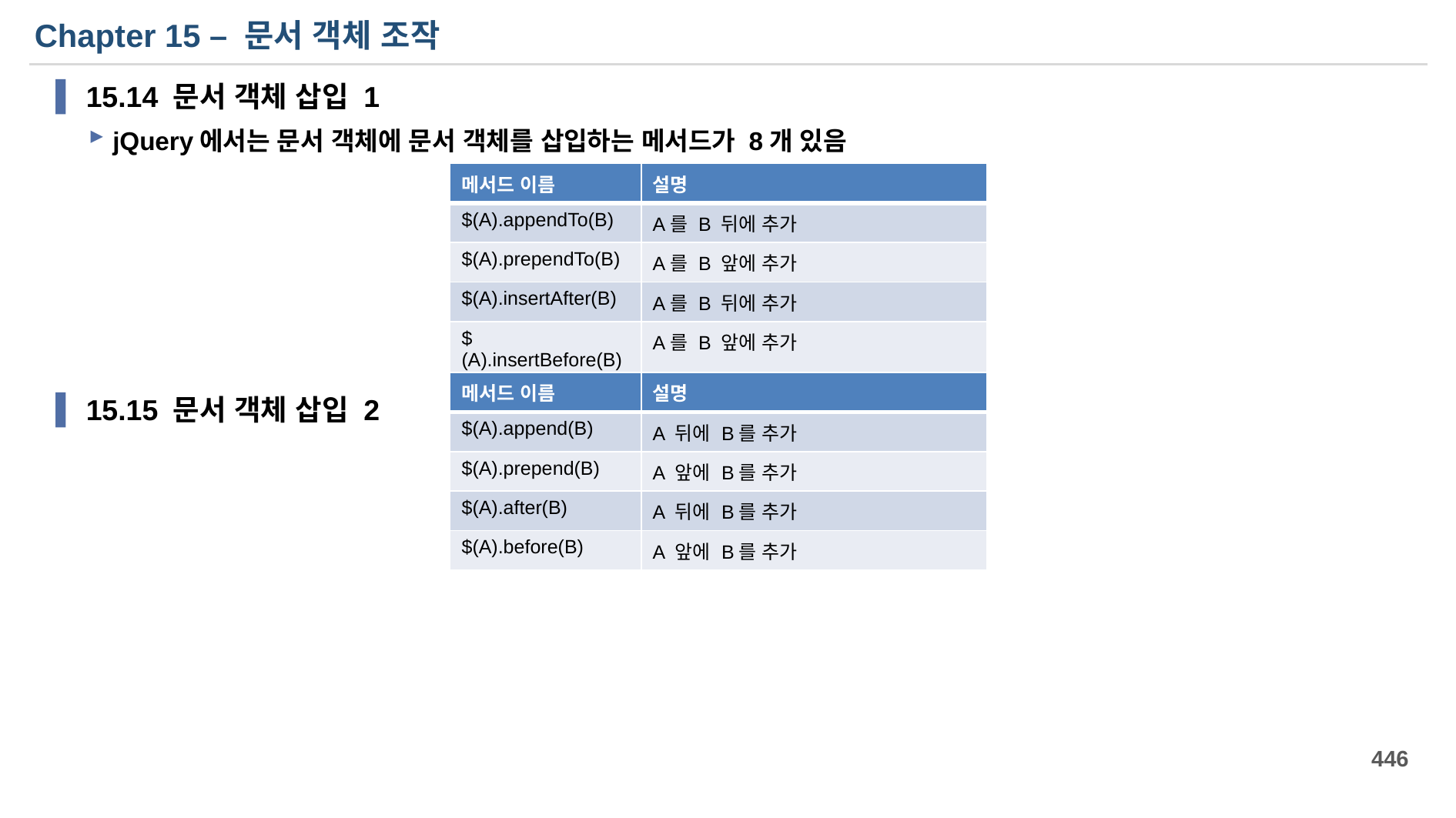

# Chapter 15 – 문서 객체 조작
15.14 문서 객체 삽입 1
jQuery에서는 문서 객체에 문서 객체를 삽입하는 메서드가 8개 있음

15.15 문서 객체 삽입 2

| 메서드 이름 | 설명 |
| --- | --- |
| $(A).appendTo(B) | A를 B 뒤에 추가 |
| $(A).prependTo(B) | A를 B 앞에 추가 |
| $(A).insertAfter(B) | A를 B 뒤에 추가 |
| $(A).insertBefore(B) | A를 B 앞에 추가 |
| 메서드 이름 | 설명 |
| --- | --- |
| $(A).append(B) | A 뒤에 B를 추가 |
| $(A).prepend(B) | A 앞에 B를 추가 |
| $(A).after(B) | A 뒤에 B를 추가 |
| $(A).before(B) | A 앞에 B를 추가 |
446